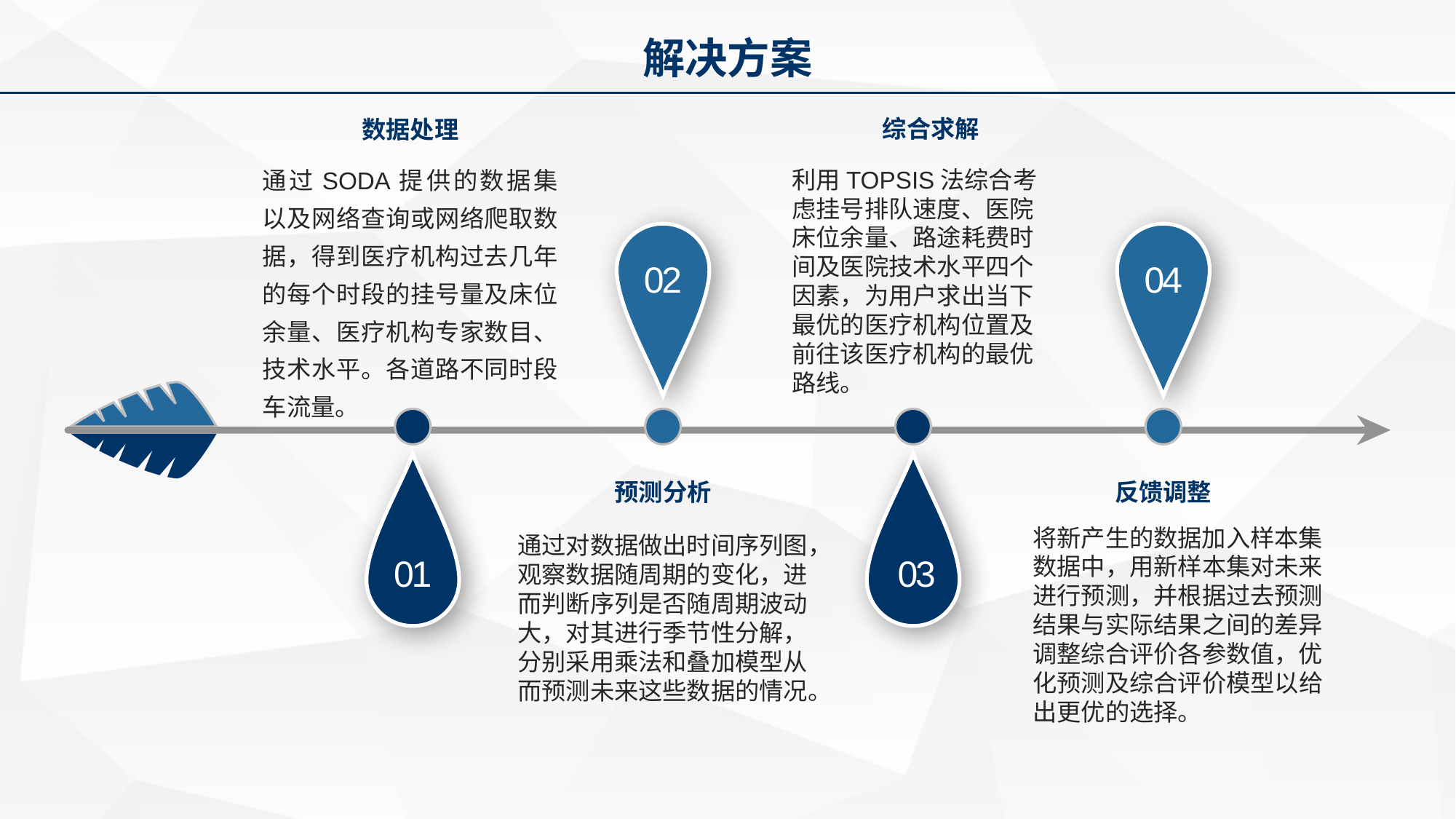

解决方案
综合求解
数据处理
通过SODA提供的数据集以及网络查询或网络爬取数据，得到医疗机构过去几年的每个时段的挂号量及床位余量、医疗机构专家数目、技术水平。各道路不同时段车流量。
利用TOPSIS法综合考虑挂号排队速度、医院床位余量、路途耗费时间及医院技术水平四个因素，为用户求出当下最优的医疗机构位置及前往该医疗机构的最优路线。

02
04

预测分析
反馈调整
将新产生的数据加入样本集数据中，用新样本集对未来进行预测，并根据过去预测结果与实际结果之间的差异调整综合评价各参数值，优化预测及综合评价模型以给出更优的选择。
通过对数据做出时间序列图，观察数据随周期的变化，进而判断序列是否随周期波动大，对其进行季节性分解，分别采用乘法和叠加模型从而预测未来这些数据的情况。
01
03